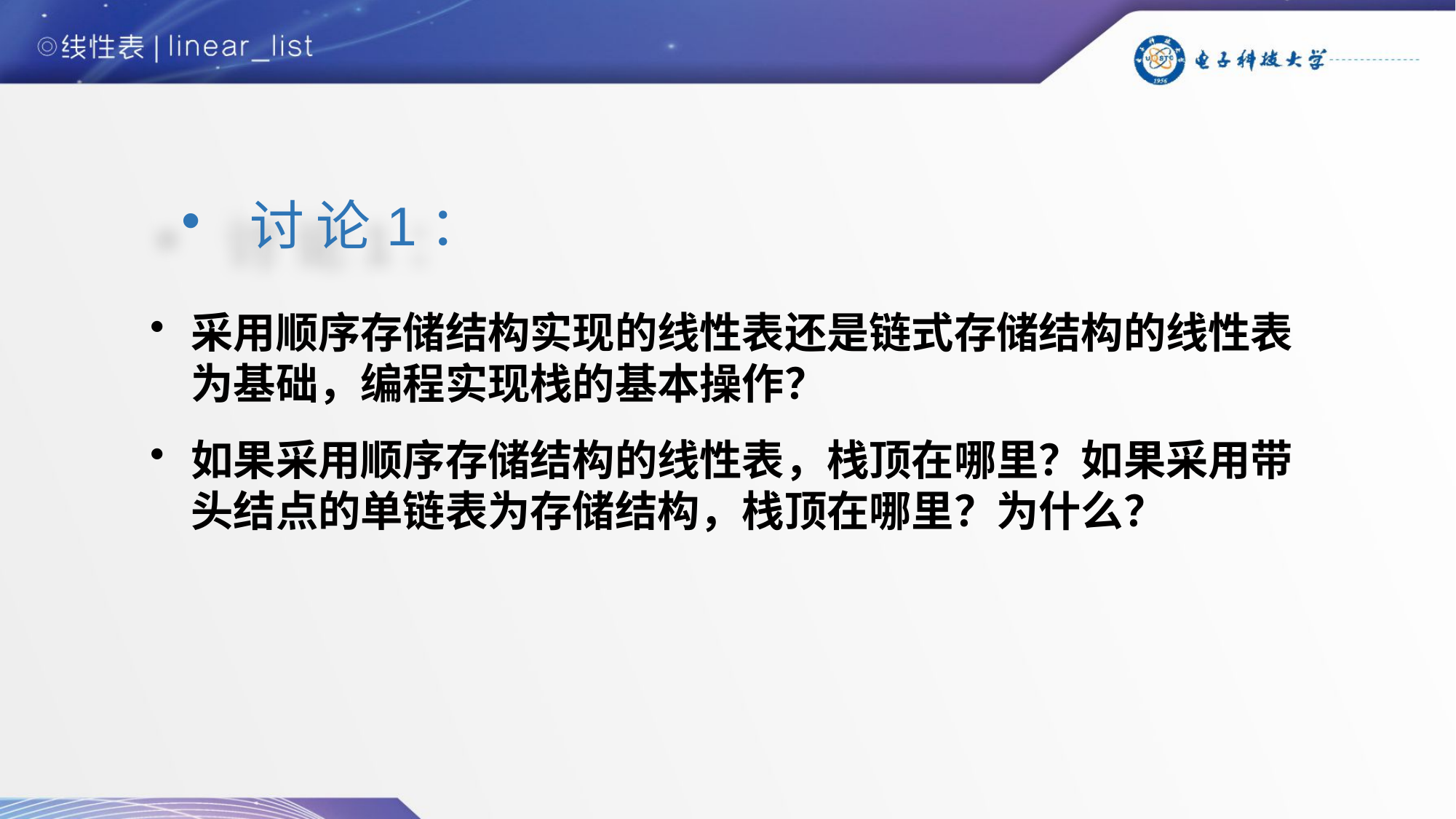

# 讨 论1：
采用顺序存储结构实现的线性表还是链式存储结构的线性表为基础，编程实现栈的基本操作？
如果采用顺序存储结构的线性表，栈顶在哪里？如果采用带头结点的单链表为存储结构，栈顶在哪里？为什么？